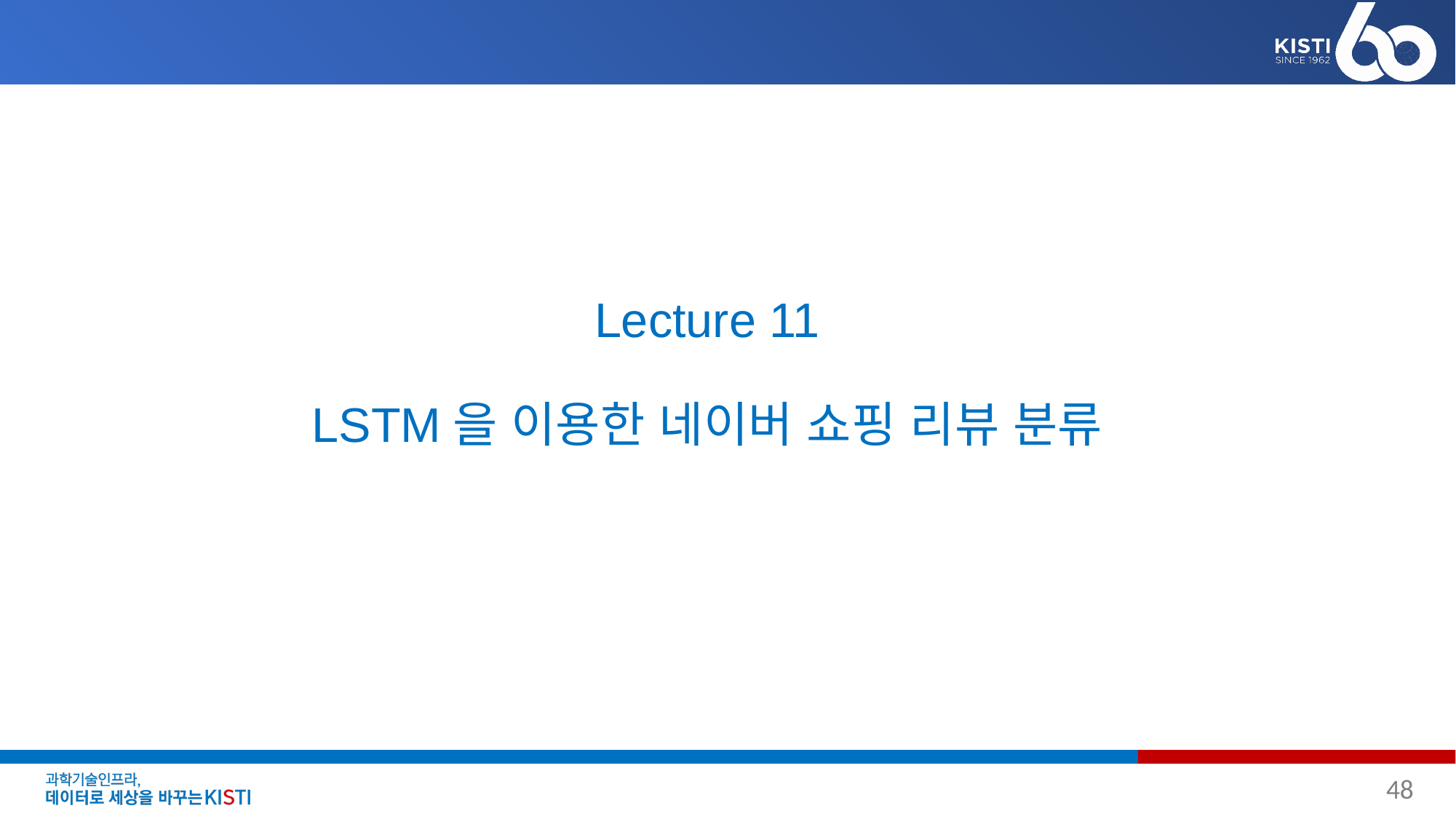

# Lecture 11 LSTM을 이용한 네이버 쇼핑 리뷰 분류
48